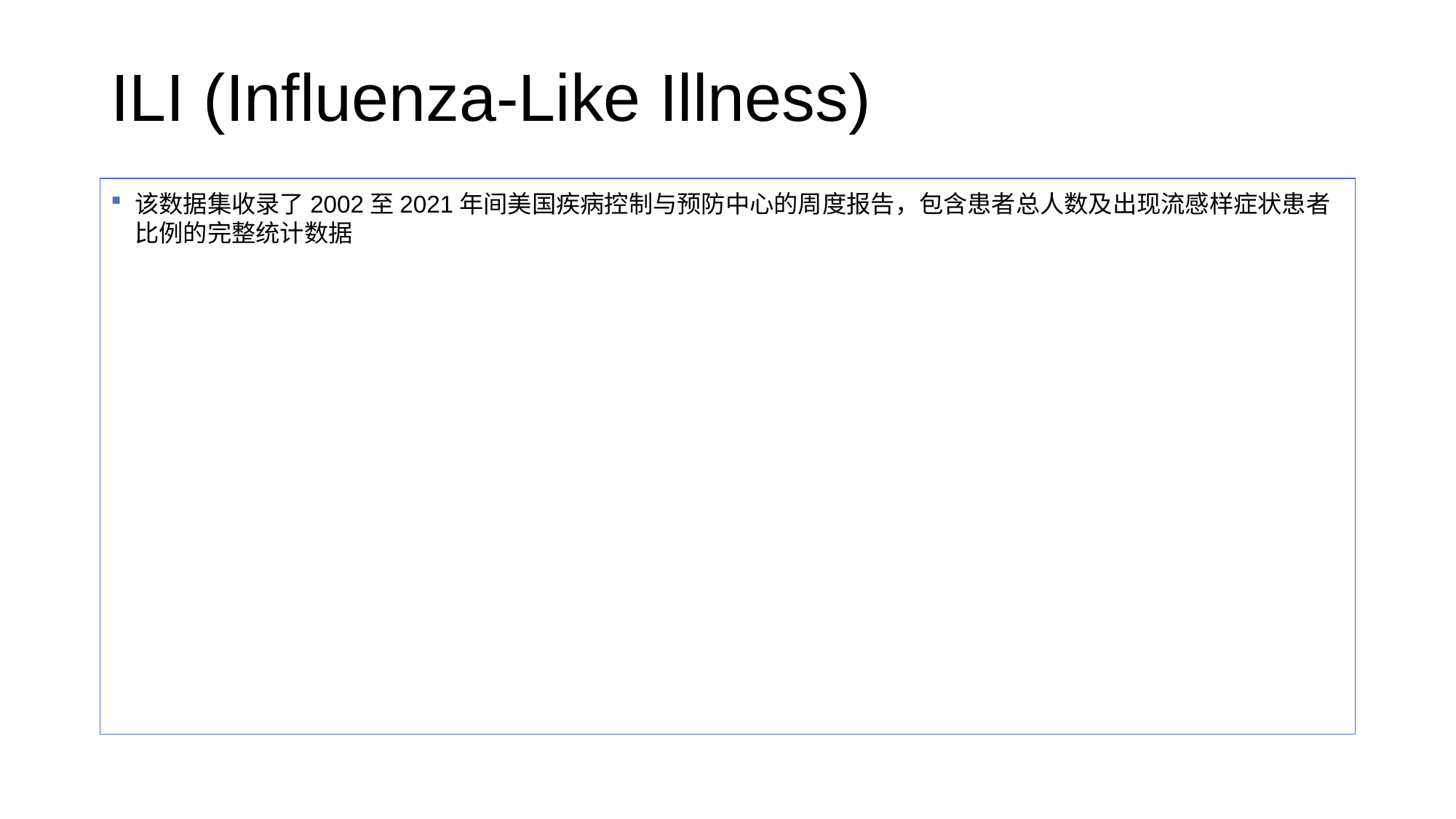

# ILI (Influenza-Like Illness)
该数据集收录了2002至2021年间美国疾病控制与预防中心的周度报告，包含患者总人数及出现流感样症状患者比例的完整统计数据